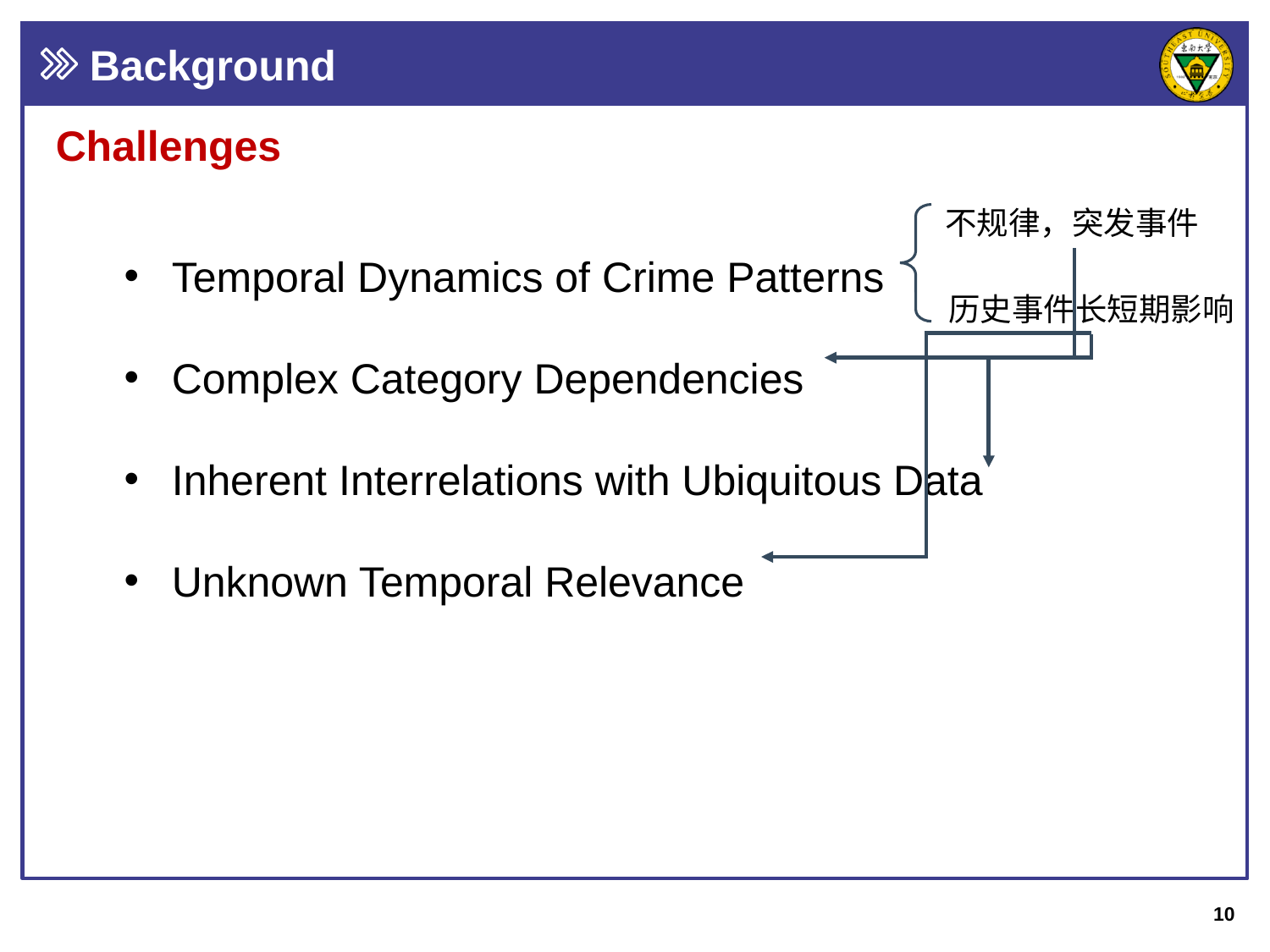

Background

Challenges
Temporal Dynamics of Crime Patterns
Complex Category Dependencies
Inherent Interrelations with Ubiquitous Data
Unknown Temporal Relevance
不规律，突发事件

历史事件长短期影响
10